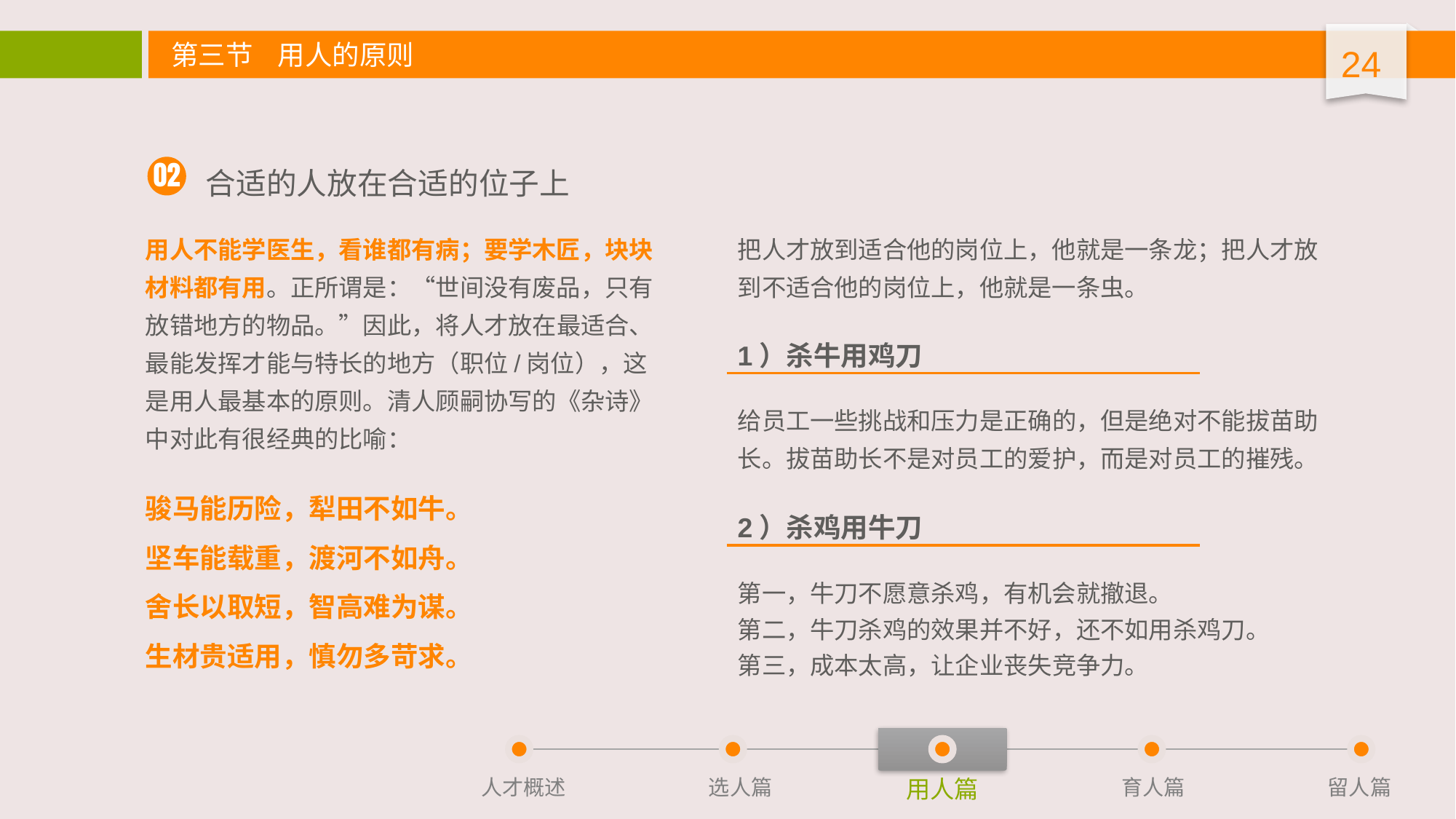

合适的人放在合适的位子上
02

把人才放到适合他的岗位上，他就是一条龙；把人才放到不适合他的岗位上，他就是一条虫。
用人不能学医生，看谁都有病；要学木匠，块块材料都有用。正所谓是：“世间没有废品，只有放错地方的物品。”因此，将人才放在最适合、最能发挥才能与特长的地方（职位/岗位），这是用人最基本的原则。清人顾嗣协写的《杂诗》中对此有很经典的比喻：
1）杀牛用鸡刀
给员工一些挑战和压力是正确的，但是绝对不能拔苗助长。拔苗助长不是对员工的爱护，而是对员工的摧残。
骏马能历险，犁田不如牛。
坚车能载重，渡河不如舟。
舍长以取短，智高难为谋。
生材贵适用，慎勿多苛求。
2）杀鸡用牛刀
第一，牛刀不愿意杀鸡，有机会就撤退。
第二，牛刀杀鸡的效果并不好，还不如用杀鸡刀。
第三，成本太高，让企业丧失竞争力。